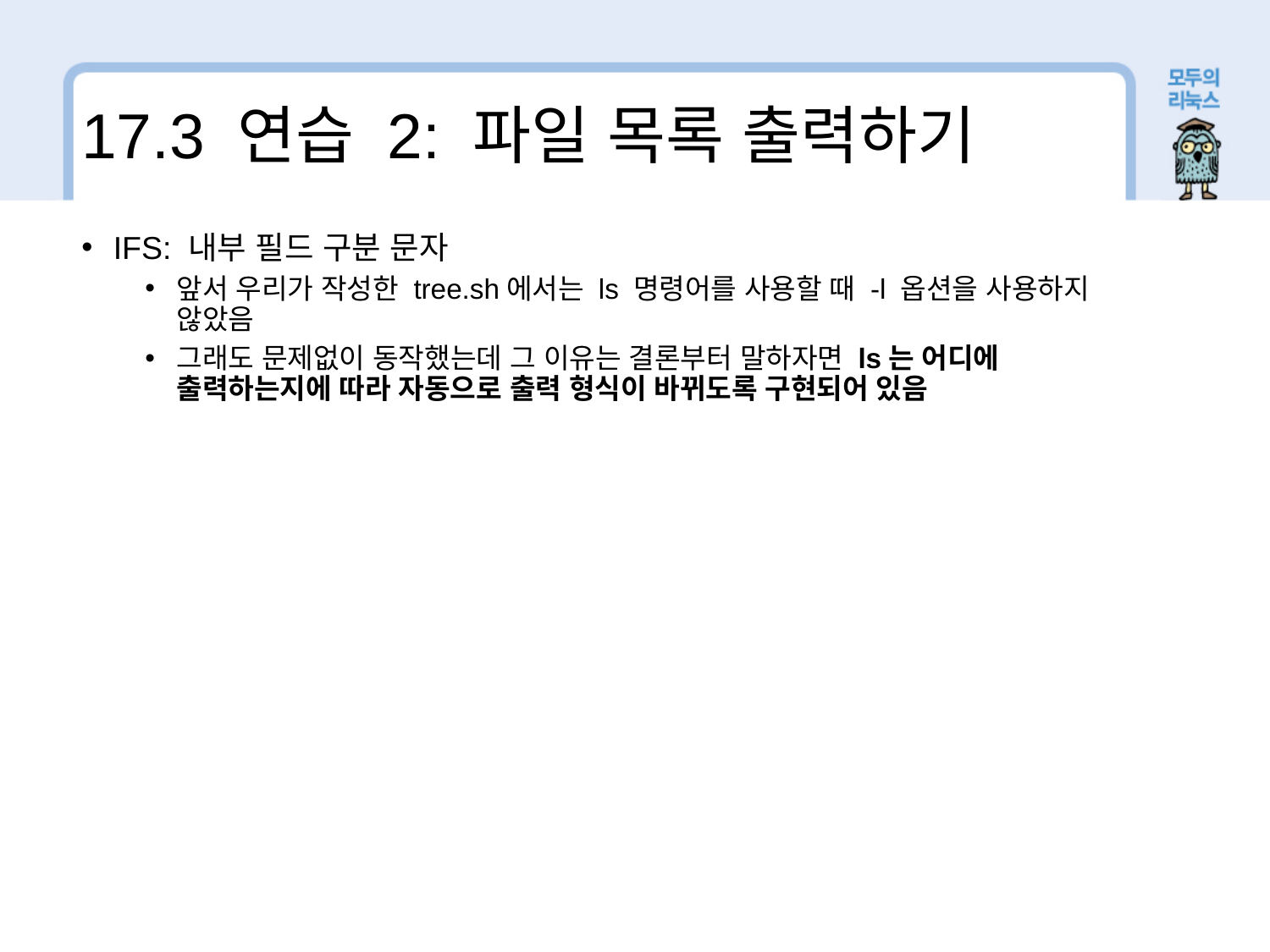

17.3 연습 2: 파일 목록 출력하기
IFS: 내부 필드 구분 문자
앞서 우리가 작성한 tree.sh에서는 ls 명령어를 사용할 때 -l 옵션을 사용하지 않았음
그래도 문제없이 동작했는데 그 이유는 결론부터 말하자면 ls는 어디에 출력하는지에 따라 자동으로 출력 형식이 바뀌도록 구현되어 있음